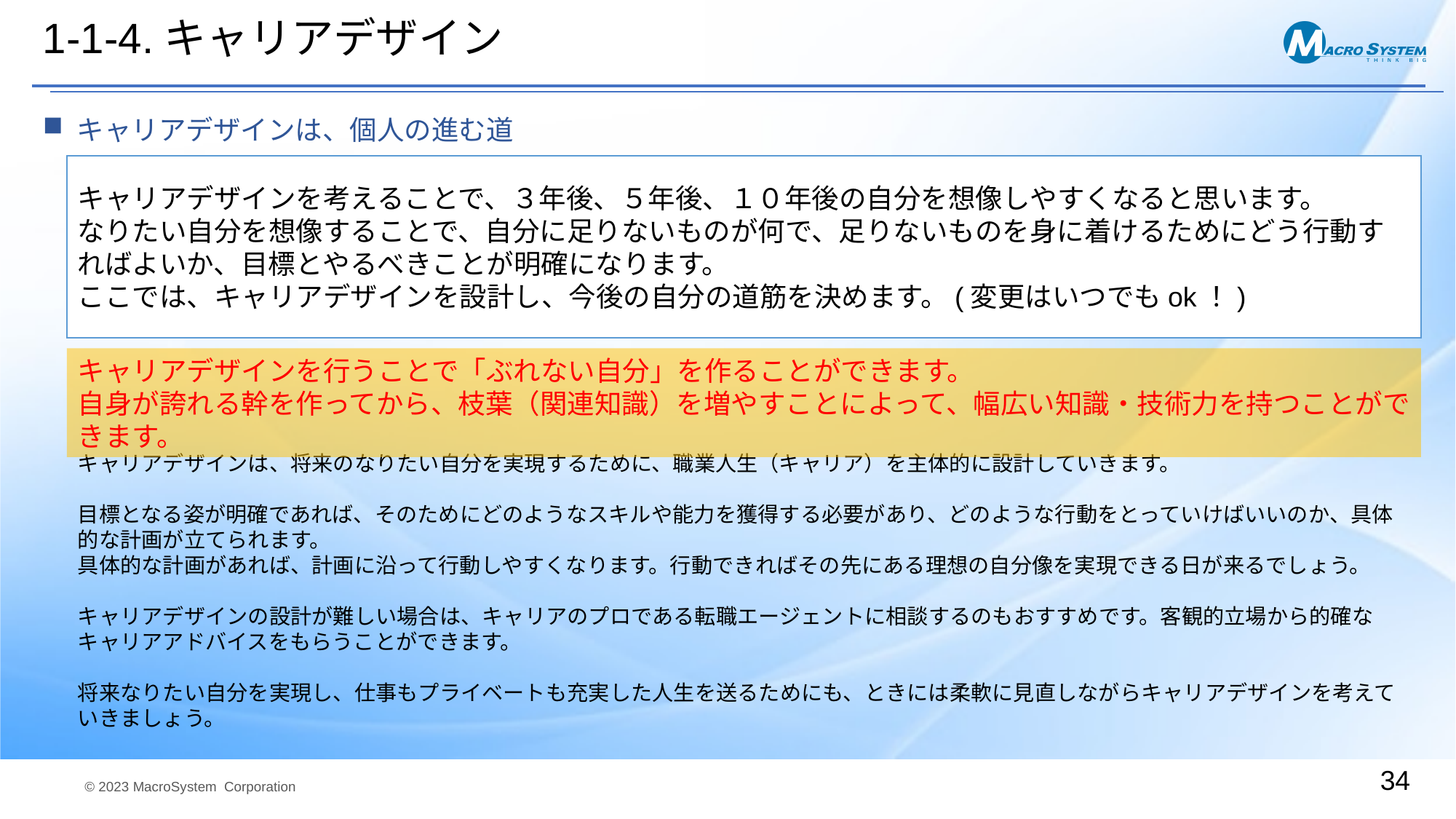

# 1-1-4.キャリアデザイン
キャリアデザインは、個人の進む道
キャリアデザインを考えることで、３年後、５年後、１０年後の自分を想像しやすくなると思います。
なりたい自分を想像することで、自分に足りないものが何で、足りないものを身に着けるためにどう行動すればよいか、目標とやるべきことが明確になります。
ここでは、キャリアデザインを設計し、今後の自分の道筋を決めます。(変更はいつでもok！)
キャリアデザインを行うことで「ぶれない自分」を作ることができます。
自身が誇れる幹を作ってから、枝葉（関連知識）を増やすことによって、幅広い知識・技術力を持つことができます。
キャリアデザインは、将来のなりたい自分を実現するために、職業人生（キャリア）を主体的に設計していきます。

目標となる姿が明確であれば、そのためにどのようなスキルや能力を獲得する必要があり、どのような行動をとっていけばいいのか、具体的な計画が立てられます。
具体的な計画があれば、計画に沿って行動しやすくなります。行動できればその先にある理想の自分像を実現できる日が来るでしょう。

キャリアデザインの設計が難しい場合は、キャリアのプロである転職エージェントに相談するのもおすすめです。客観的立場から的確なキャリアアドバイスをもらうことができます。

将来なりたい自分を実現し、仕事もプライベートも充実した人生を送るためにも、ときには柔軟に見直しながらキャリアデザインを考えていきましょう。